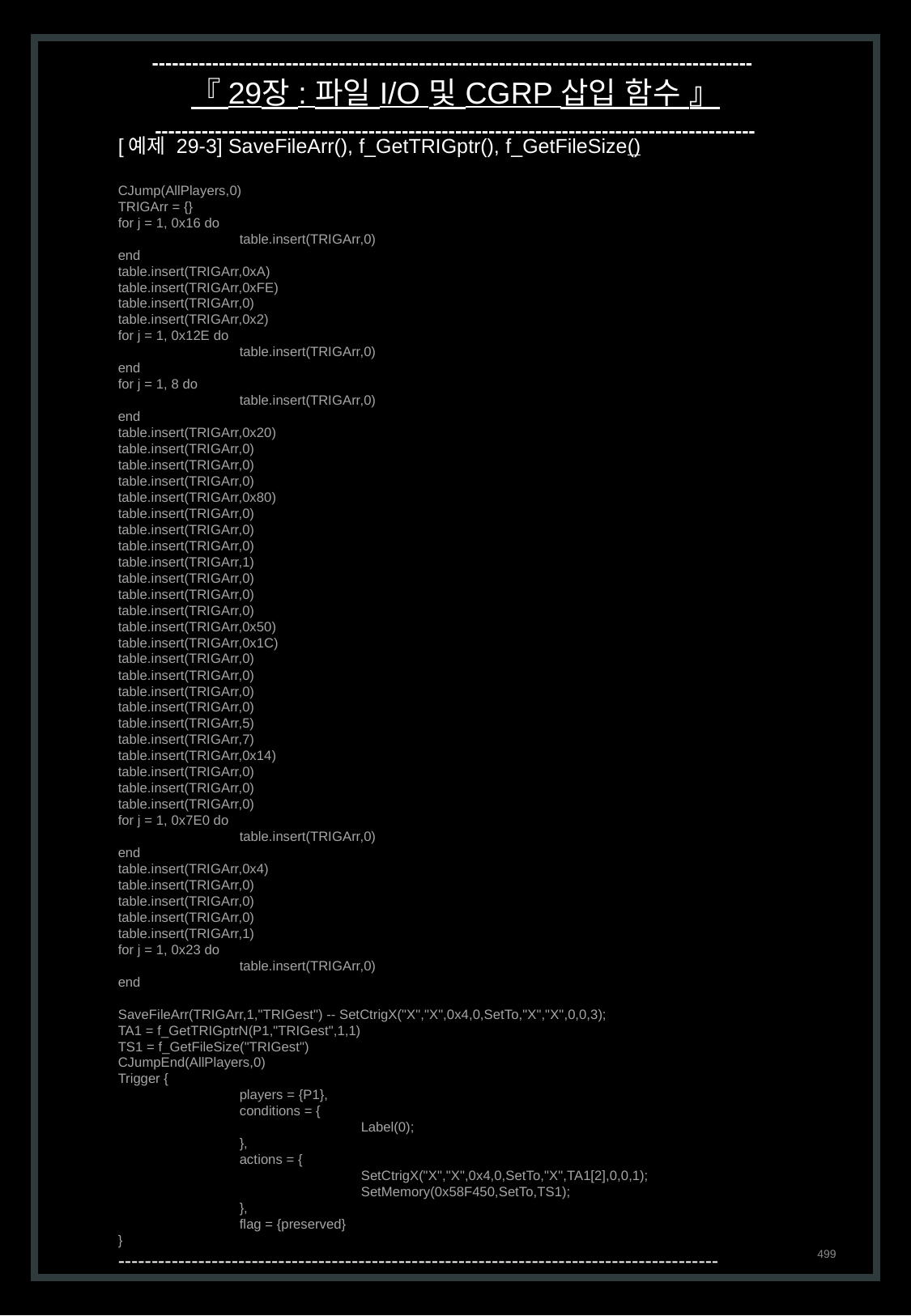

------------------------------------------------------------------------------------------
『 29장 : 파일 I/O 및 CGRP 삽입 함수 』
------------------------------------------------------------------------------------------
[예제 29-3] SaveFileArr(), f_GetTRIGptr(), f_GetFileSize()

CJump(AllPlayers,0)
TRIGArr = {}
for j = 1, 0x16 do
	table.insert(TRIGArr,0)
end
table.insert(TRIGArr,0xA)
table.insert(TRIGArr,0xFE)
table.insert(TRIGArr,0)
table.insert(TRIGArr,0x2)
for j = 1, 0x12E do
	table.insert(TRIGArr,0)
end
for j = 1, 8 do
	table.insert(TRIGArr,0)
end
table.insert(TRIGArr,0x20)
table.insert(TRIGArr,0)
table.insert(TRIGArr,0)
table.insert(TRIGArr,0)
table.insert(TRIGArr,0x80)
table.insert(TRIGArr,0)
table.insert(TRIGArr,0)
table.insert(TRIGArr,0)
table.insert(TRIGArr,1)
table.insert(TRIGArr,0)
table.insert(TRIGArr,0)
table.insert(TRIGArr,0)
table.insert(TRIGArr,0x50)
table.insert(TRIGArr,0x1C)
table.insert(TRIGArr,0)
table.insert(TRIGArr,0)
table.insert(TRIGArr,0)
table.insert(TRIGArr,0)
table.insert(TRIGArr,5)
table.insert(TRIGArr,7)
table.insert(TRIGArr,0x14)
table.insert(TRIGArr,0)
table.insert(TRIGArr,0)
table.insert(TRIGArr,0)
for j = 1, 0x7E0 do
	table.insert(TRIGArr,0)
end
table.insert(TRIGArr,0x4)
table.insert(TRIGArr,0)
table.insert(TRIGArr,0)
table.insert(TRIGArr,0)
table.insert(TRIGArr,1)
for j = 1, 0x23 do
	table.insert(TRIGArr,0)
end

SaveFileArr(TRIGArr,1,"TRIGest") -- SetCtrigX("X","X",0x4,0,SetTo,"X","X",0,0,3);
TA1 = f_GetTRIGptrN(P1,"TRIGest",1,1)
TS1 = f_GetFileSize("TRIGest")
CJumpEnd(AllPlayers,0)
Trigger {
	players = {P1},
	conditions = {
		Label(0);
	},
	actions = {
		SetCtrigX("X","X",0x4,0,SetTo,"X",TA1[2],0,0,1);
		SetMemory(0x58F450,SetTo,TS1);
	},
	flag = {preserved}
}
------------------------------------------------------------------------------------------
499